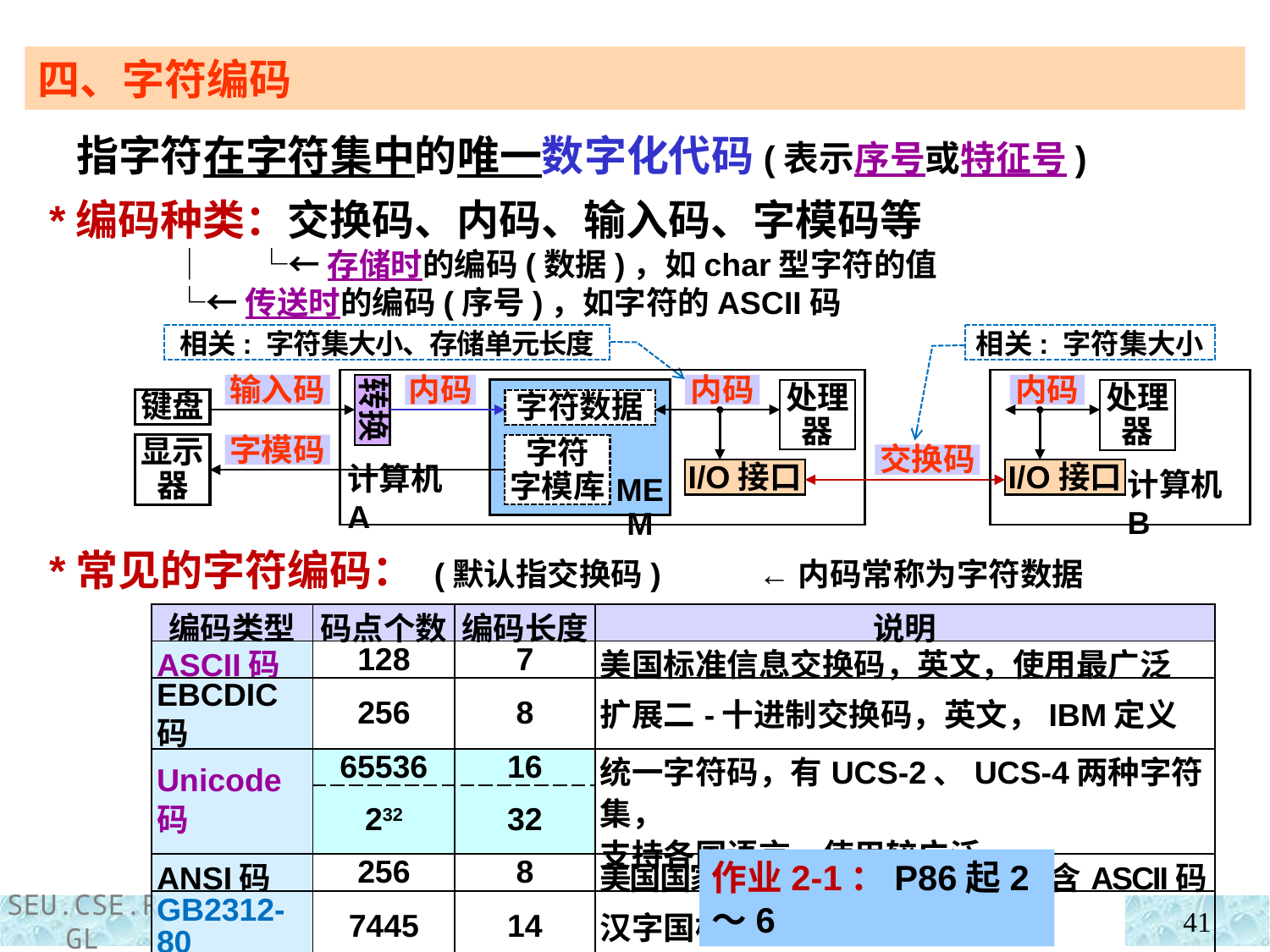

四、字符编码
   指字符在字符集中的唯一数字化代码(表示序号或特征号)
 *编码种类：交换码、内码、输入码、字模码等
                   │       └←存储时的编码(数据)，如char型字符的值
                   └←传送时的编码(序号)，如字符的ASCII码
相关: 字符集大小
相关: 字符集大小、存储单元长度

输入码
转换
内码
内码
内码

处理器
处理器
键盘
字符数据
显示器
字模码
字符
字模库
交换码
I/O接口
I/O接口
MEM
计算机A
计算机B
 *常见的字符编码： (默认指交换码)           ←内码常称为字符数据
| 编码类型 | 码点个数 | 编码长度 | 说明 |
| --- | --- | --- | --- |
| ASCII码 | 128 | 7 | 美国标准信息交换码，英文，使用最广泛 |
| EBCDIC码 | 256 | 8 | 扩展二-十进制交换码，英文，IBM定义 |
| Unicode码 | 65536 | 16 | 统一字符码，有UCS-2、UCS-4两种字符集， 支持各国语言，使用较广泛 |
|  | 232 | 32 |  |
| ANSI码 | 256 | 8 | 美国国家标准协会交换码，英文，含ASCII码 |
| GB2312-80 | 7445 | 14 | 汉字国标码，中文 |
作业2-1：P86起2～6
41